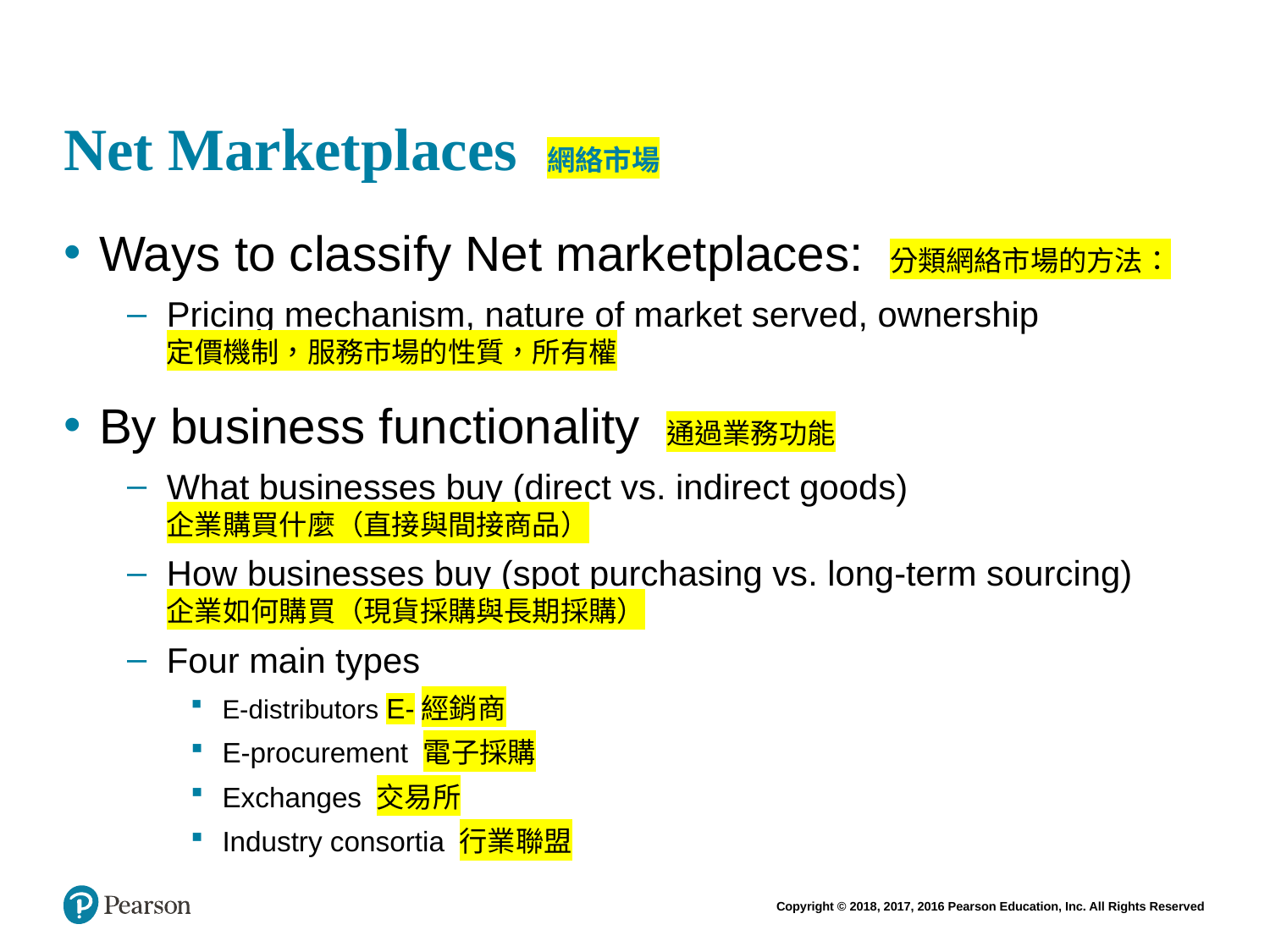

# Net Marketplaces 網絡市場
Ways to classify Net marketplaces: 分類網絡市場的方法：
Pricing mechanism, nature of market served, ownership
定價機制，服務市場的性質，所有權
By business functionality 通過業務功能
What businesses buy (direct vs. indirect goods)
企業購買什麼（直接與間接商品）
How businesses buy (spot purchasing vs. long-term sourcing)
企業如何購買（現貨採購與長期採購）
Four main types
E-distributors E-經銷商
E-procurement 電子採購
Exchanges 交易所
Industry consortia 行業聯盟